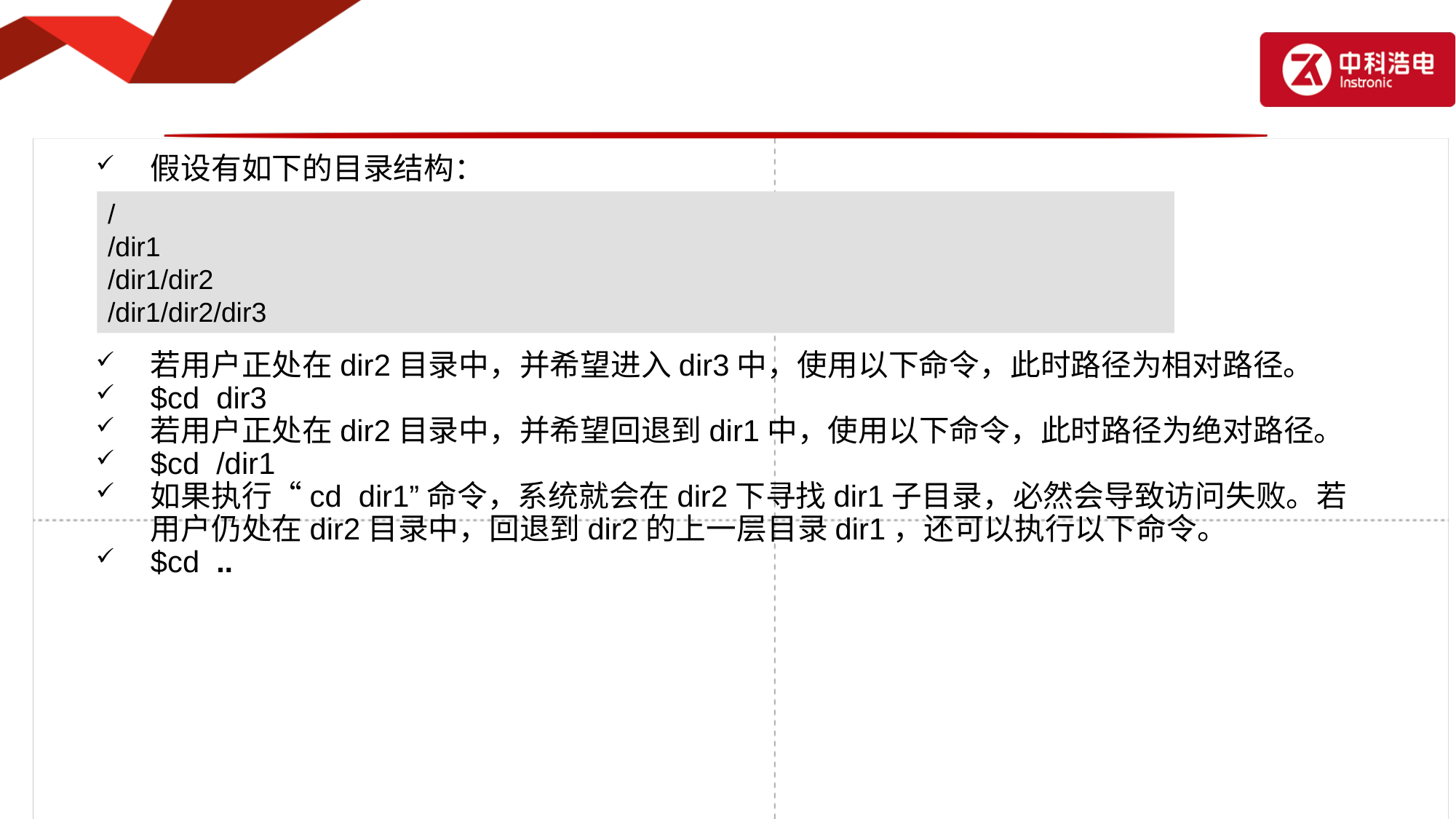

假设有如下的目录结构：

若用户正处在dir2目录中，并希望进入dir3中，使用以下命令，此时路径为相对路径。
$cd  dir3
若用户正处在dir2目录中，并希望回退到dir1中，使用以下命令，此时路径为绝对路径。
$cd  /dir1
如果执行“cd  dir1”命令，系统就会在dir2下寻找dir1子目录，必然会导致访问失败。若用户仍处在dir2目录中，回退到dir2的上一层目录dir1，还可以执行以下命令。
$cd  ..

/
/dir1
/dir1/dir2
/dir1/dir2/dir3